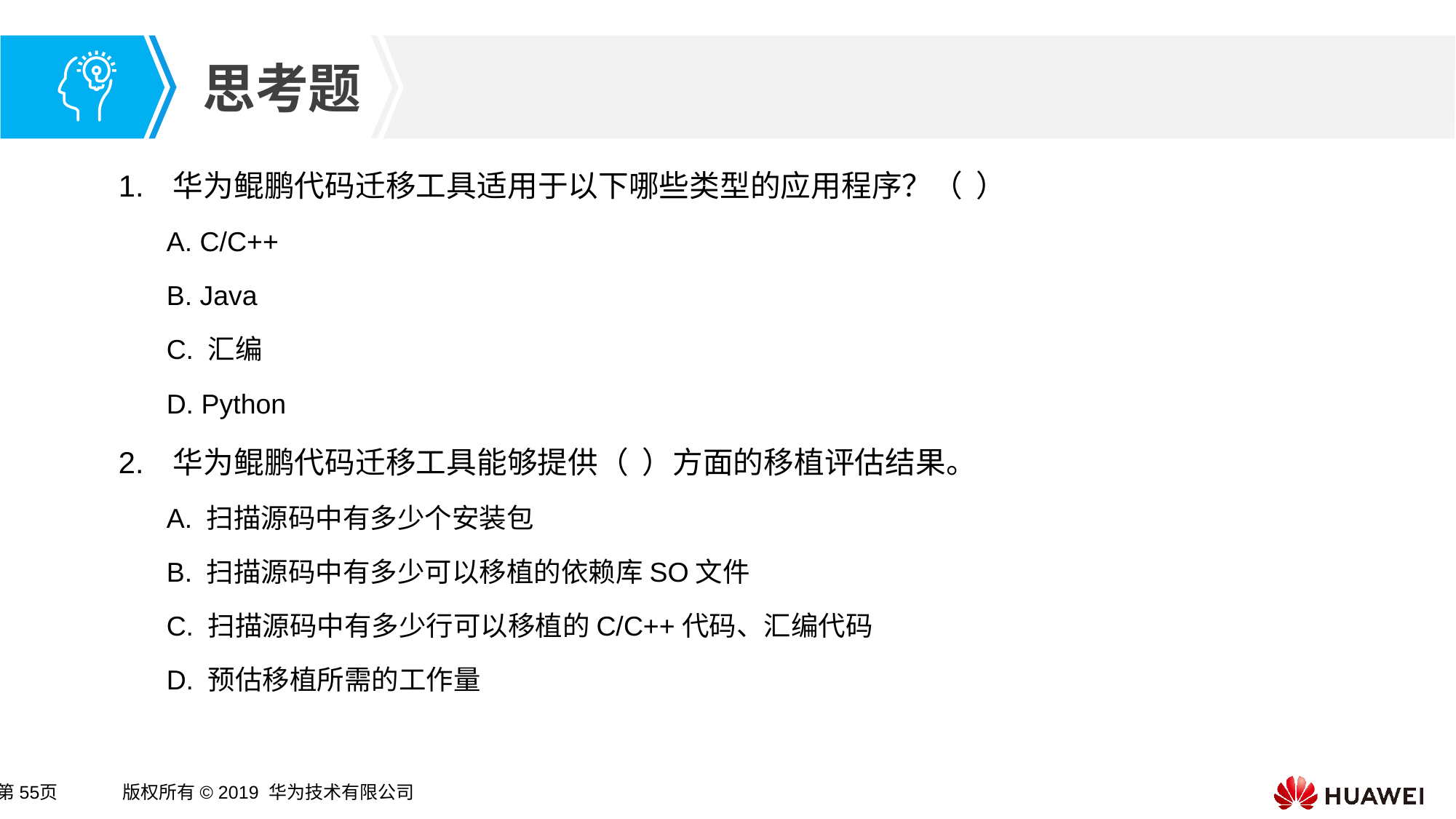

华为鲲鹏代码迁移工具适用于以下哪些类型的应用程序？（  ）
A. C/C++
B. Java
C. 汇编
D. Python
华为鲲鹏代码迁移工具能够提供（  ）方面的移植评估结果。
A. 扫描源码中有多少个安装包
B. 扫描源码中有多少可以移植的依赖库SO文件
C. 扫描源码中有多少行可以移植的C/C++代码、汇编代码
D. 预估移植所需的工作量